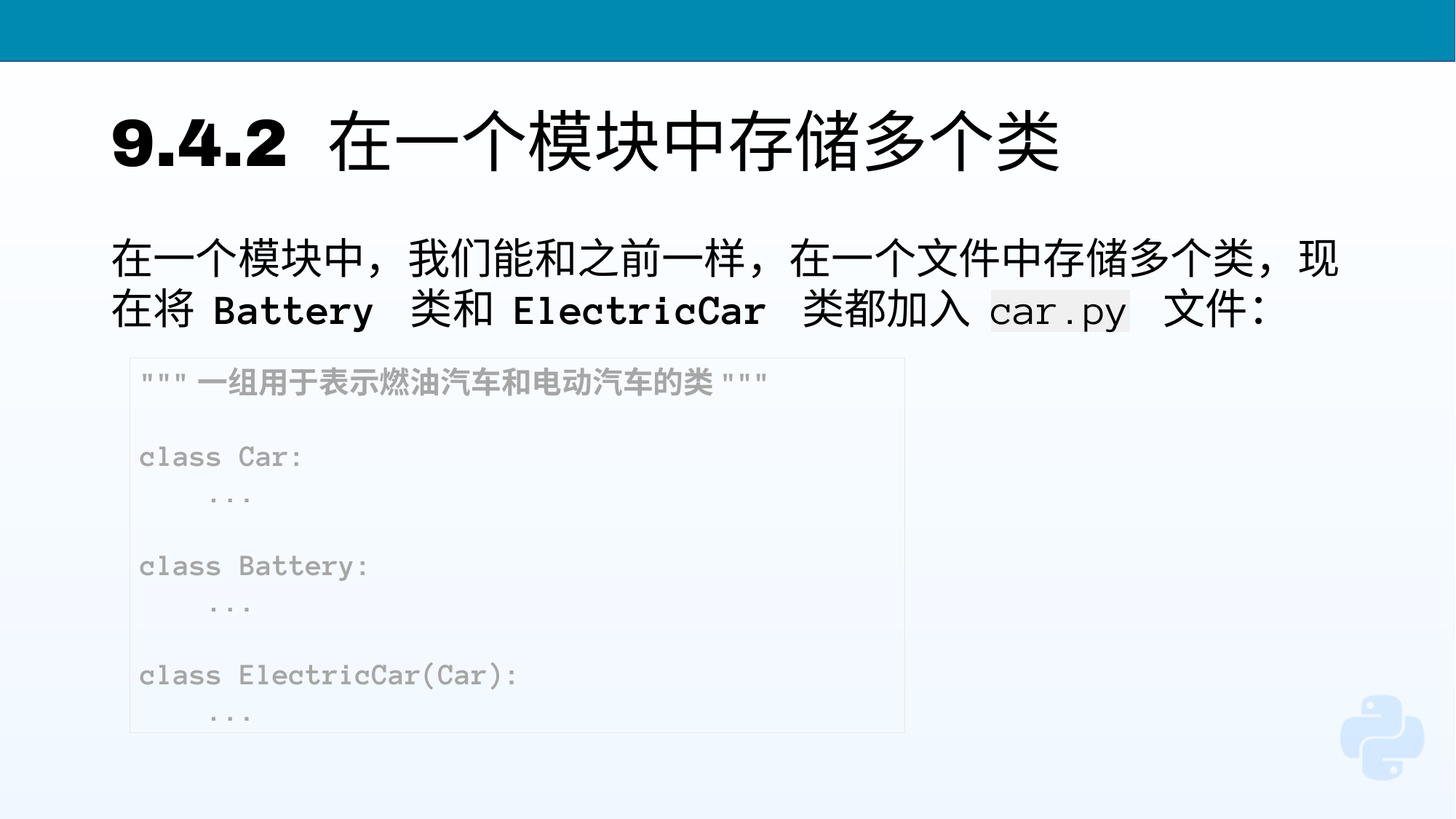

# 9.4.2 在一个模块中存储多个类
在一个模块中，我们能和之前一样，在一个文件中存储多个类，现在将 Battery 类和 ElectricCar 类都加入 car.py 文件：
"""一组用于表示燃油汽车和电动汽车的类"""

class Car:
    ...
class Battery:
    ...
class ElectricCar(Car):
    ...